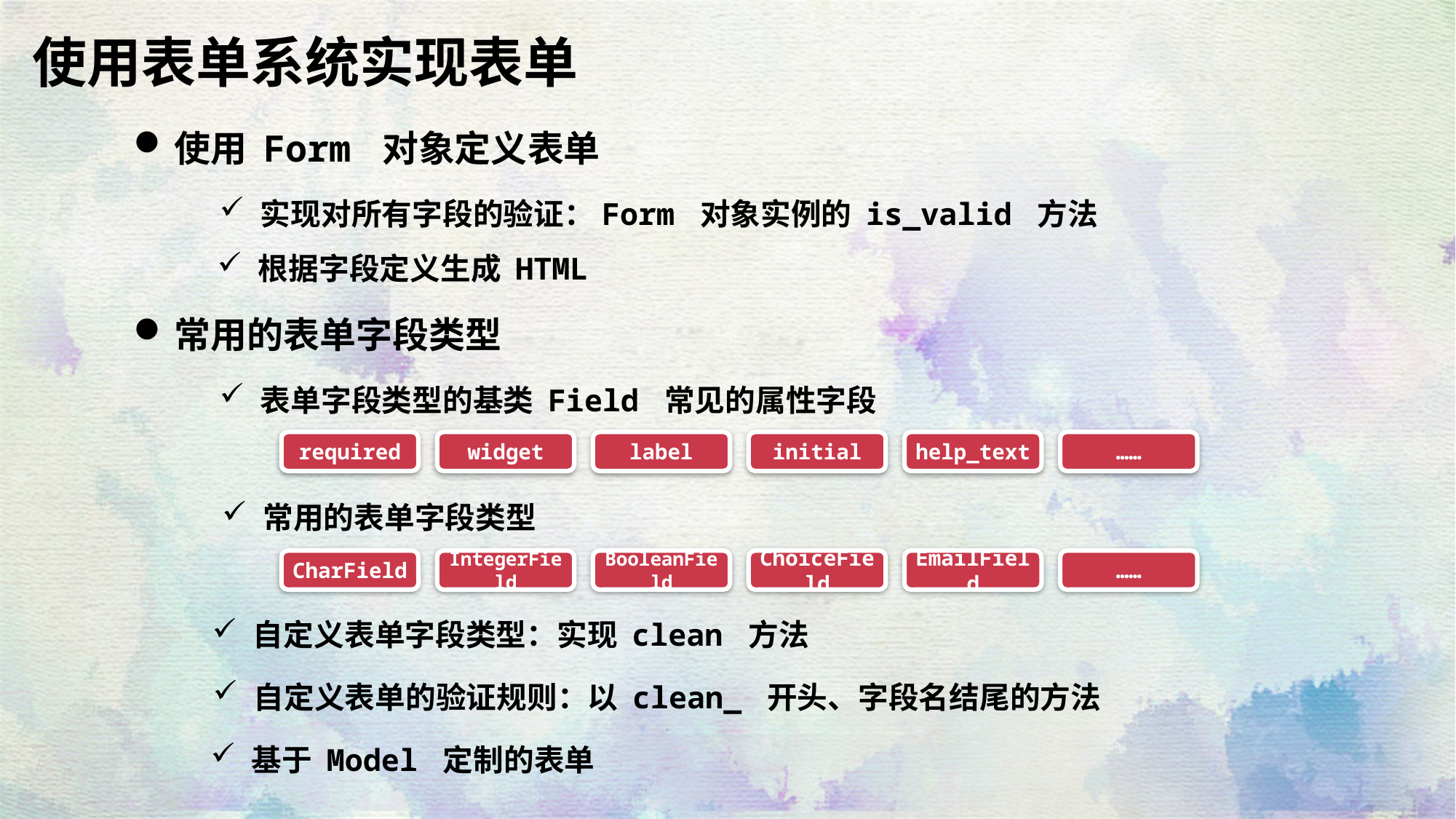

使用表单系统实现表单
使用 Form 对象定义表单
实现对所有字段的验证：Form 对象实例的 is_valid 方法
根据字段定义生成 HTML
常用的表单字段类型
表单字段类型的基类 Field 常见的属性字段
required
widget
label
initial
help_text
……
常用的表单字段类型
CharField
IntegerField
BooleanField
ChoiceField
EmailField
……
自定义表单字段类型：实现 clean 方法
自定义表单的验证规则：以 clean_ 开头、字段名结尾的方法
基于 Model 定制的表单